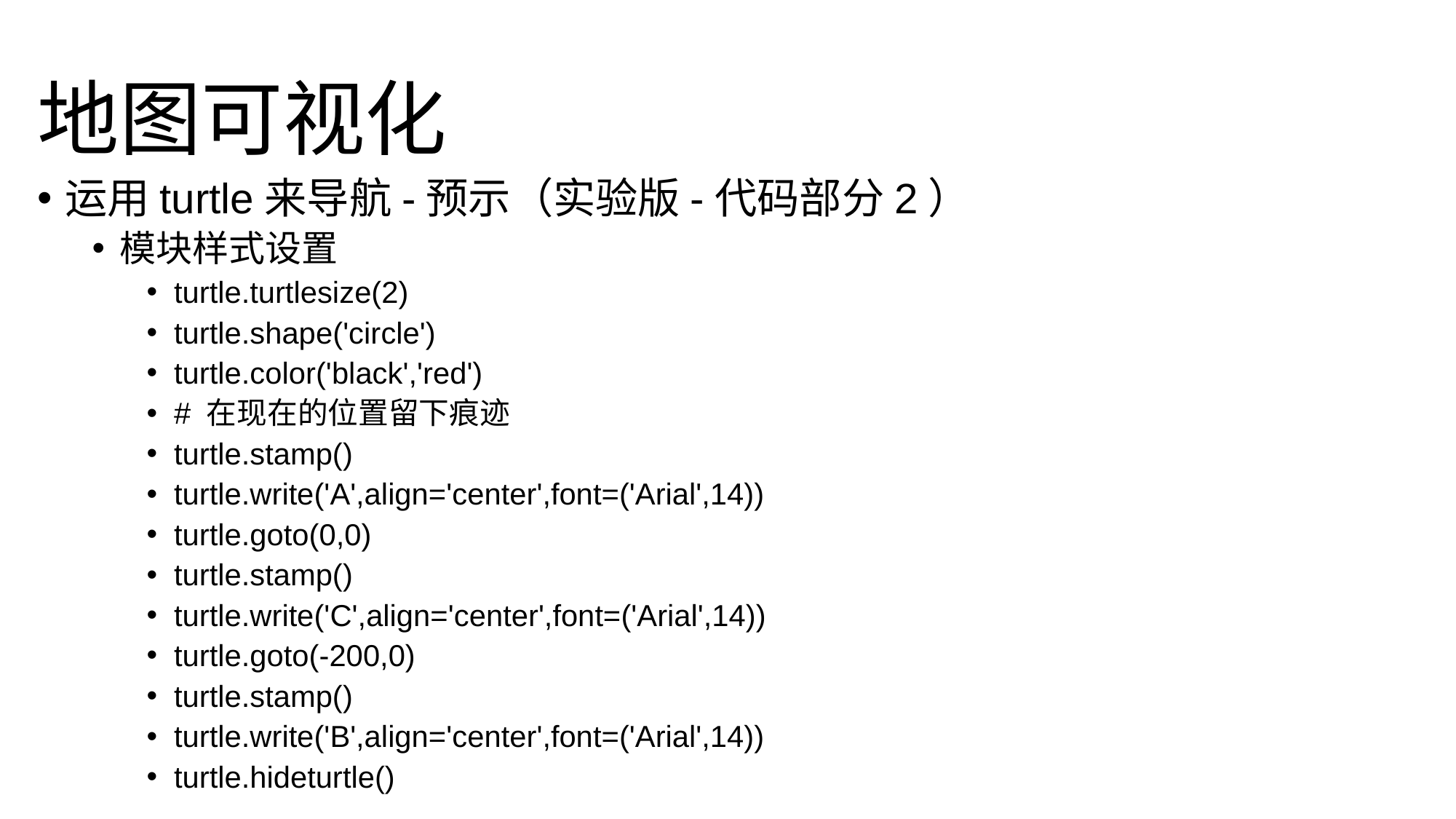

# 地图可视化
运用turtle来导航-预示（实验版-代码部分2）
模块样式设置
turtle.turtlesize(2)
turtle.shape('circle')
turtle.color('black','red')
# 在现在的位置留下痕迹
turtle.stamp()
turtle.write('A',align='center',font=('Arial',14))
turtle.goto(0,0)
turtle.stamp()
turtle.write('C',align='center',font=('Arial',14))
turtle.goto(-200,0)
turtle.stamp()
turtle.write('B',align='center',font=('Arial',14))
turtle.hideturtle()